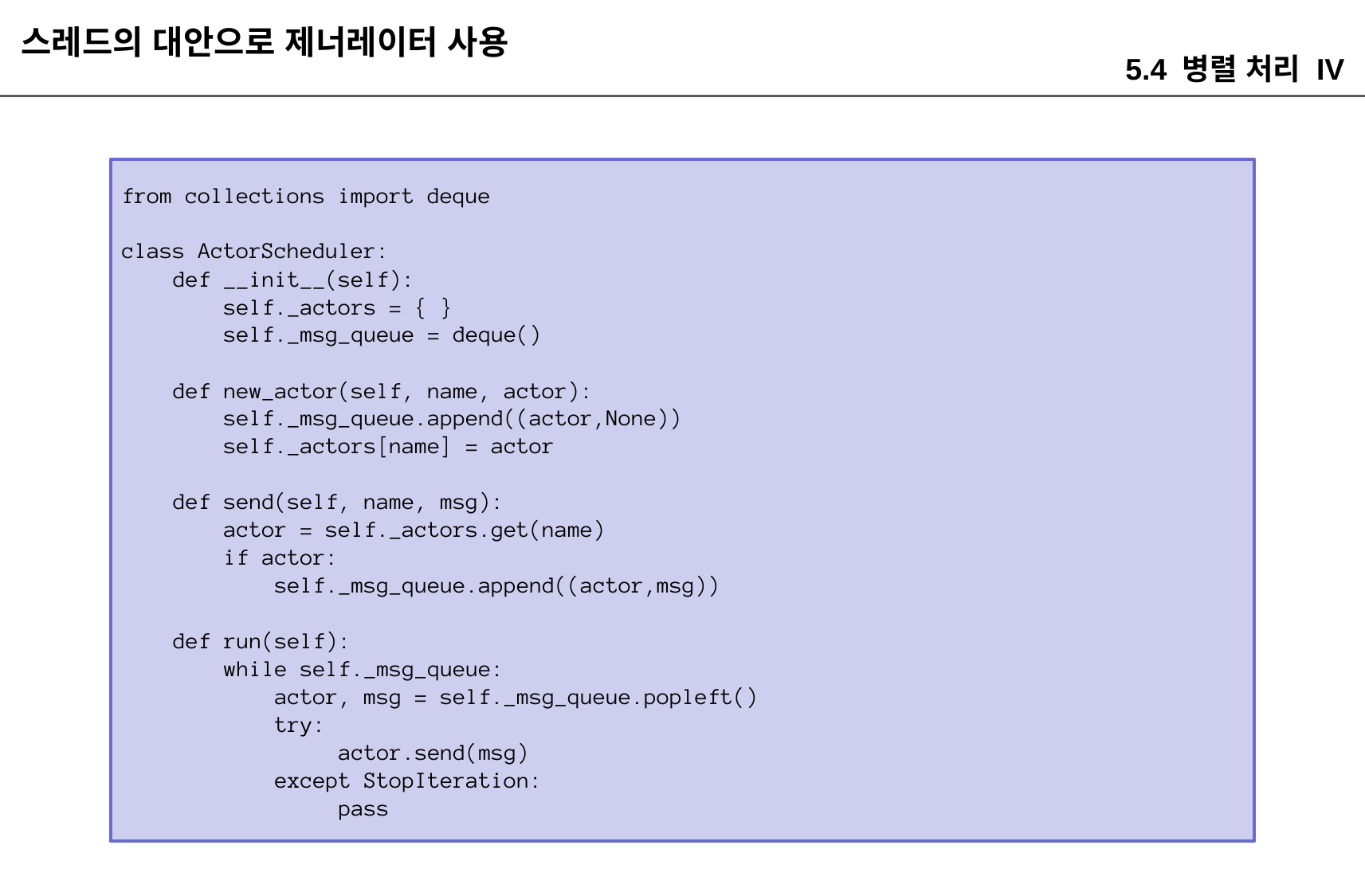

스레드의 대안으로 제너레이터 사용
5.4 병렬 처리 IV
from collections import deque

class ActorScheduler:
    def __init__(self):
        self._actors = { }
        self._msg_queue = deque()

    def new_actor(self, name, actor):
        self._msg_queue.append((actor,None))
        self._actors[name] = actor

    def send(self, name, msg):
        actor = self._actors.get(name)
        if actor:
            self._msg_queue.append((actor,msg))

    def run(self):
        while self._msg_queue:
            actor, msg = self._msg_queue.popleft()
            try:
                 actor.send(msg)
            except StopIteration:
                 pass